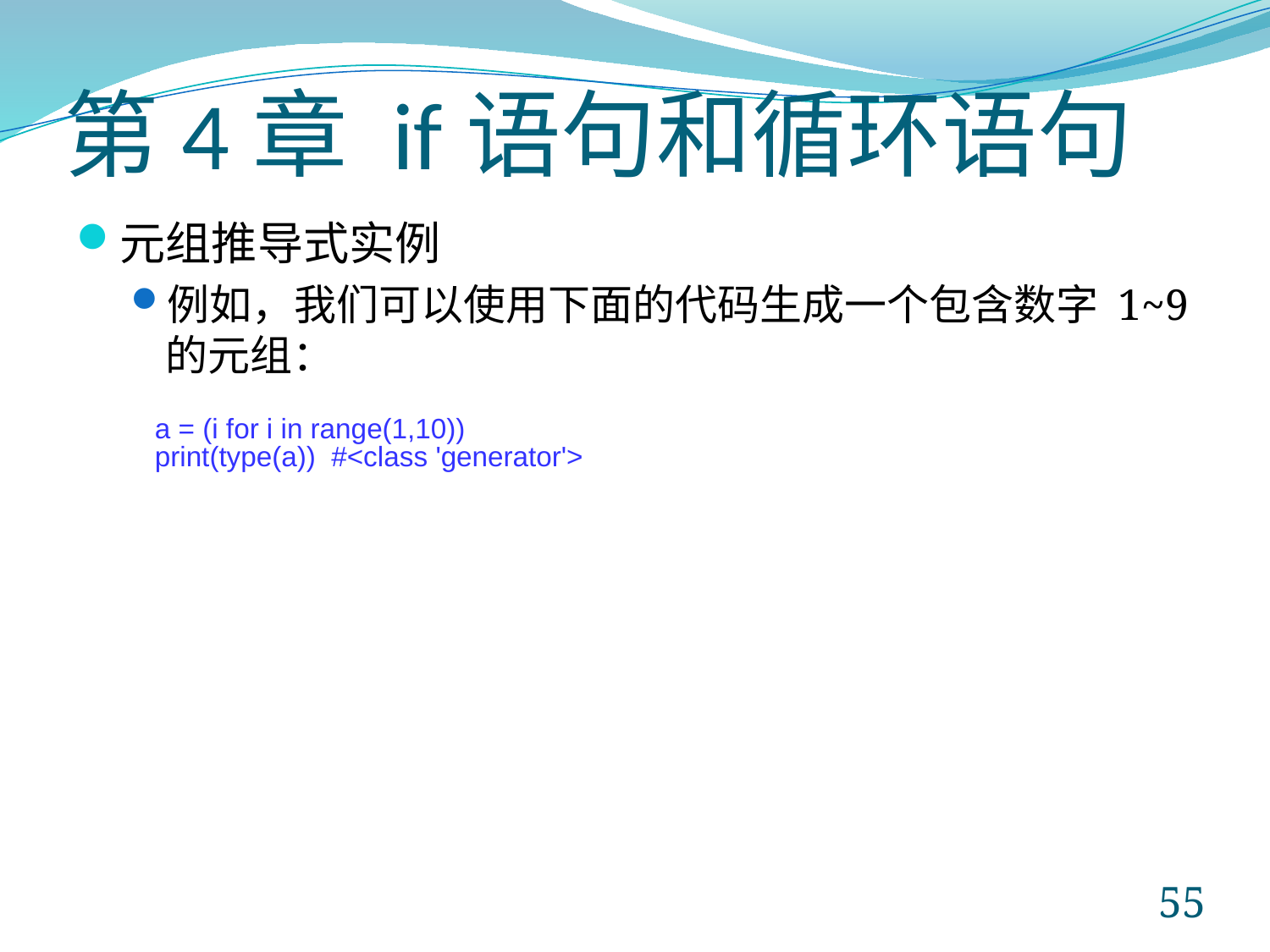

# 第4章 if语句和循环语句
元组推导式实例
例如，我们可以使用下面的代码生成一个包含数字 1~9 的元组：

a = (i for i in range(1,10))
print(type(a))  #<class 'generator'>
55